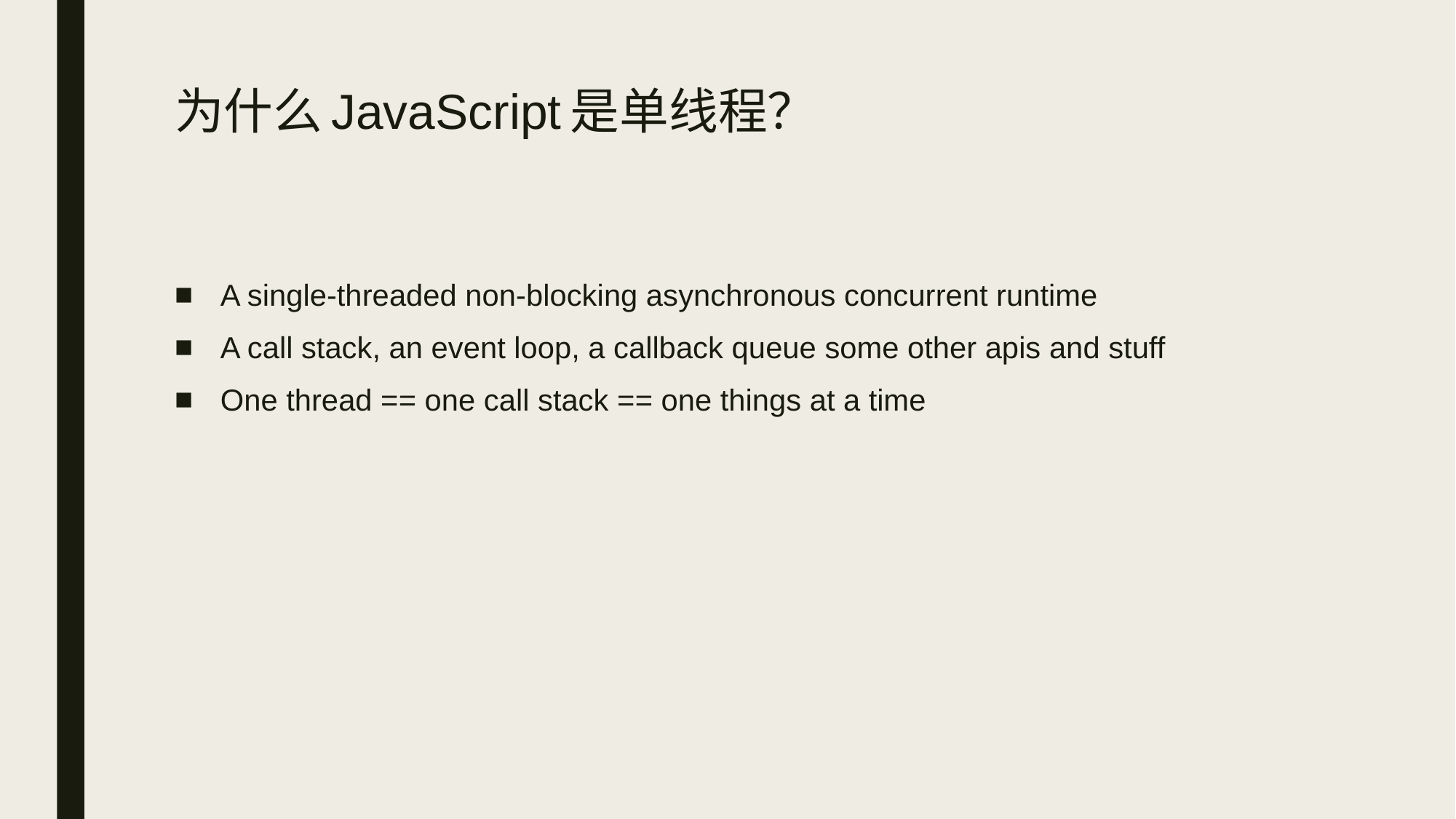

# 为什么JavaScript是单线程？
A single-threaded non-blocking asynchronous concurrent runtime
A call stack, an event loop, a callback queue some other apis and stuff
One thread == one call stack == one things at a time